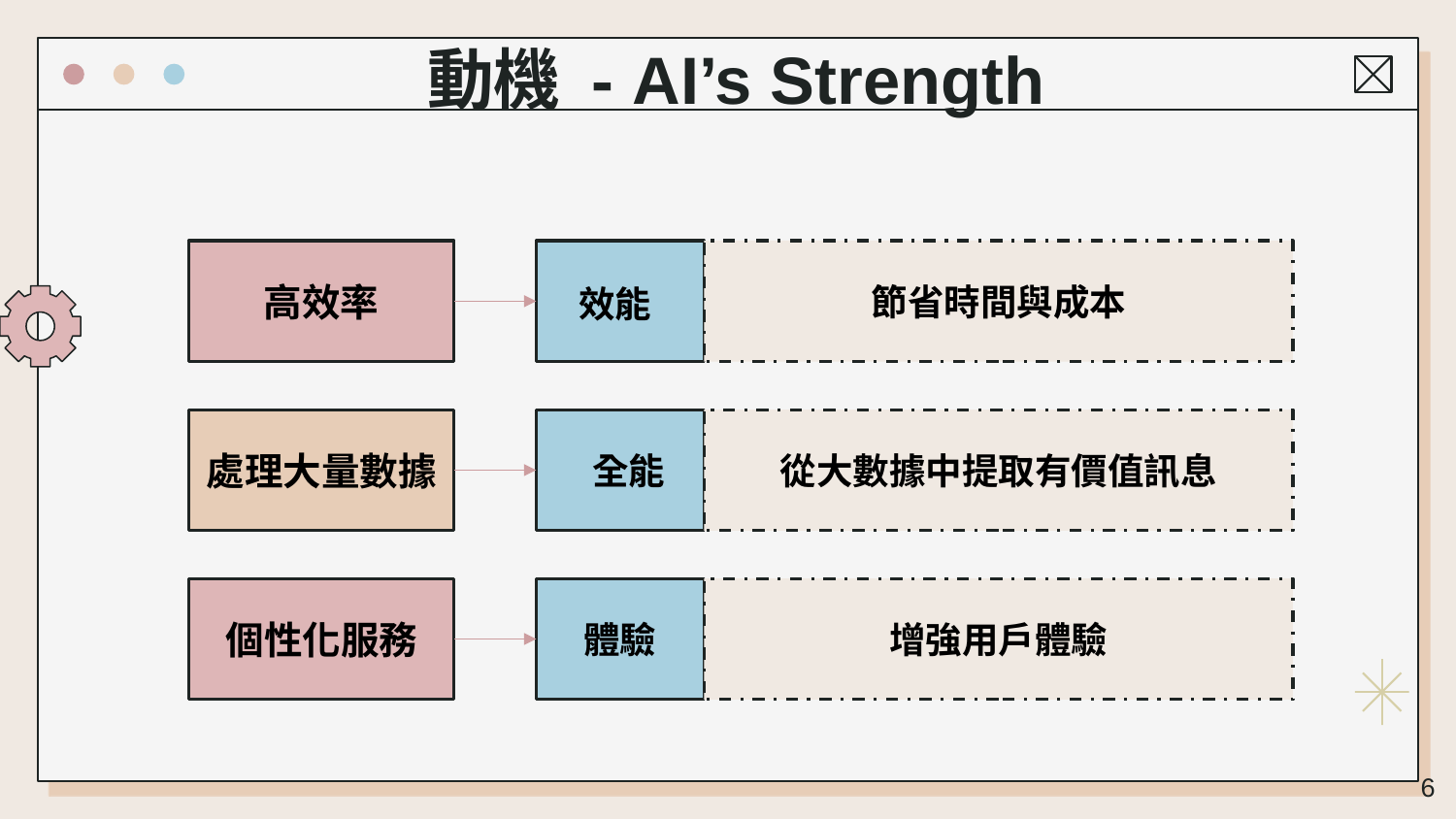

# 動機 - AI’s Strength
高效率
效能
節省時間與成本
    全能
從大數據中提取有價值訊息
處理大量數據
個性化服務
體驗
增強用戶體驗
6